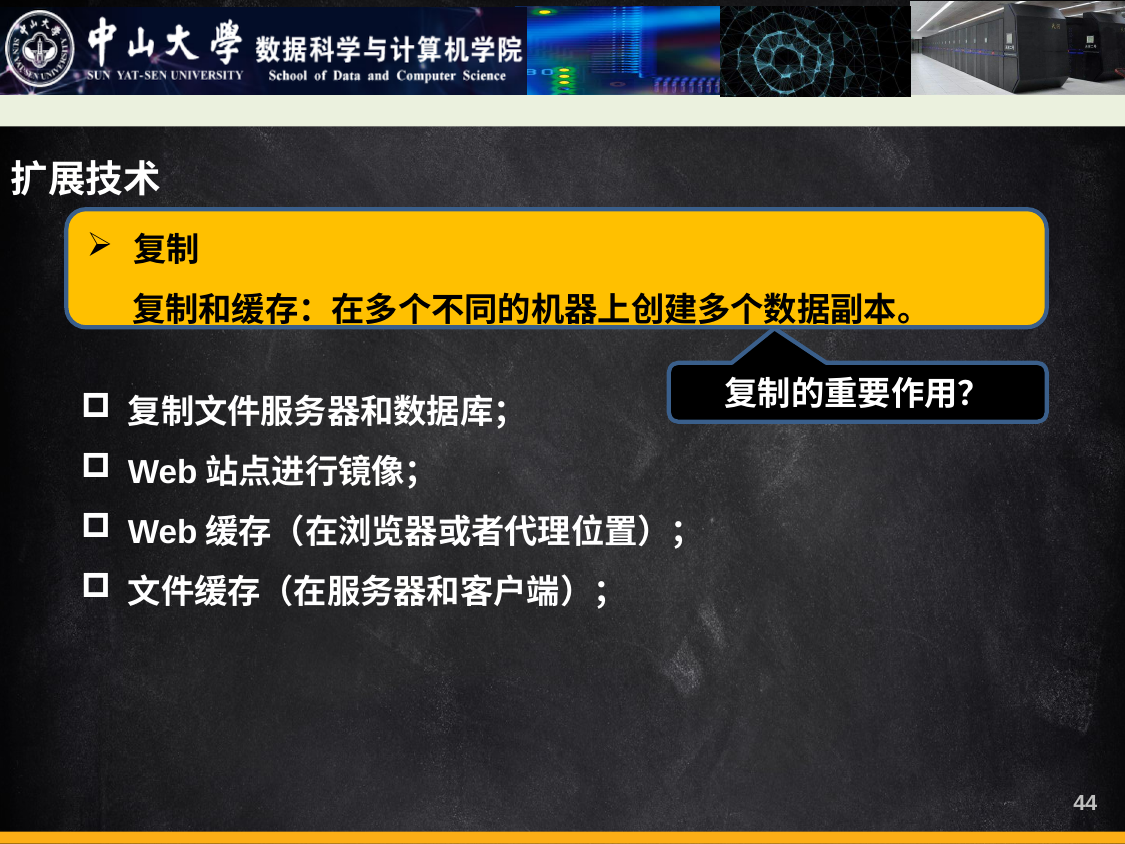

扩展技术
复制
     复制和缓存：在多个不同的机器上创建多个数据副本。
复制文件服务器和数据库；
Web站点进行镜像；
Web缓存（在浏览器或者代理位置）；
文件缓存（在服务器和客户端）；

复制的重要作用？